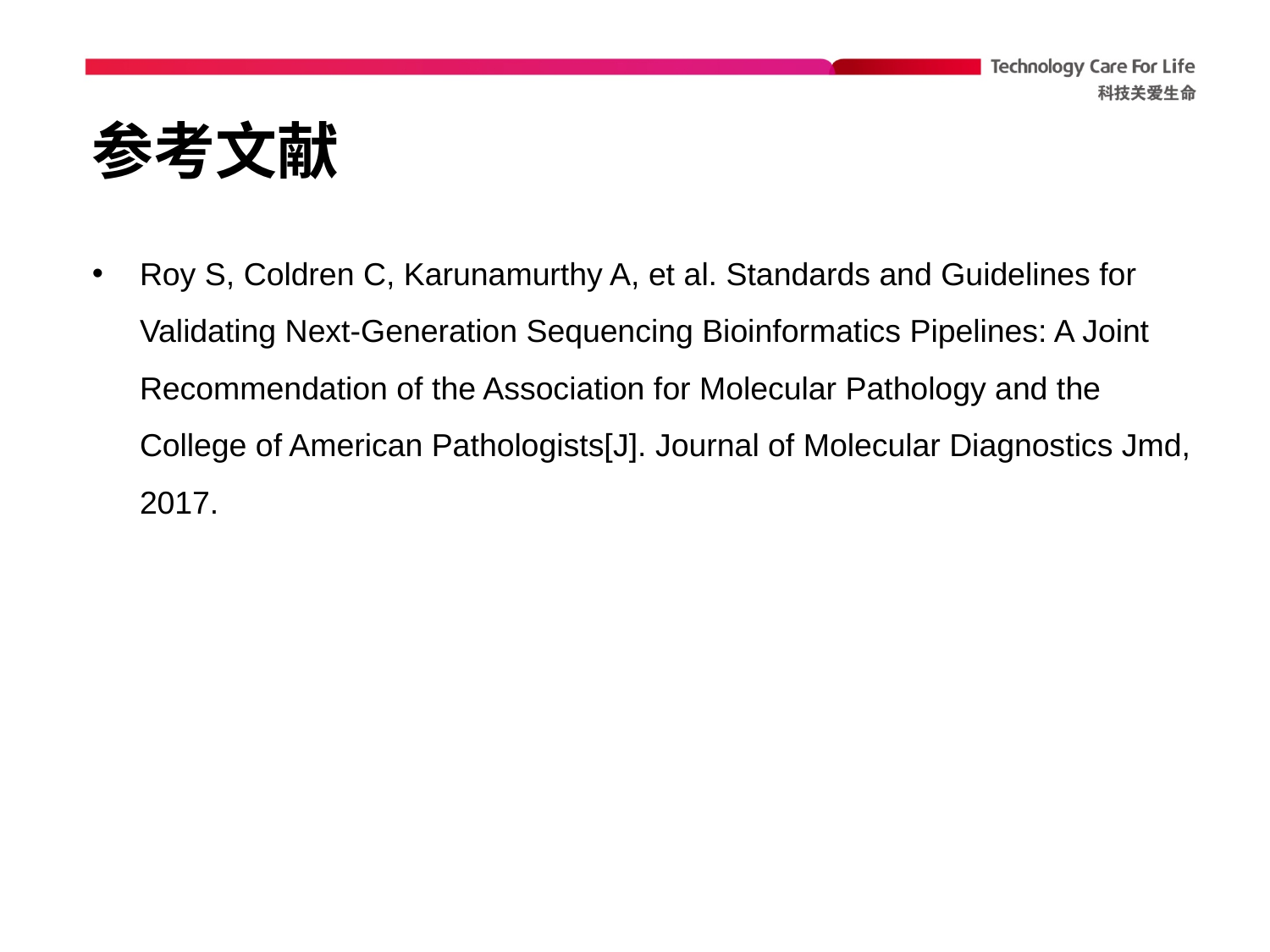

# 参考文献
Roy S, Coldren C, Karunamurthy A, et al. Standards and Guidelines for Validating Next-Generation Sequencing Bioinformatics Pipelines: A Joint Recommendation of the Association for Molecular Pathology and the College of American Pathologists[J]. Journal of Molecular Diagnostics Jmd, 2017.